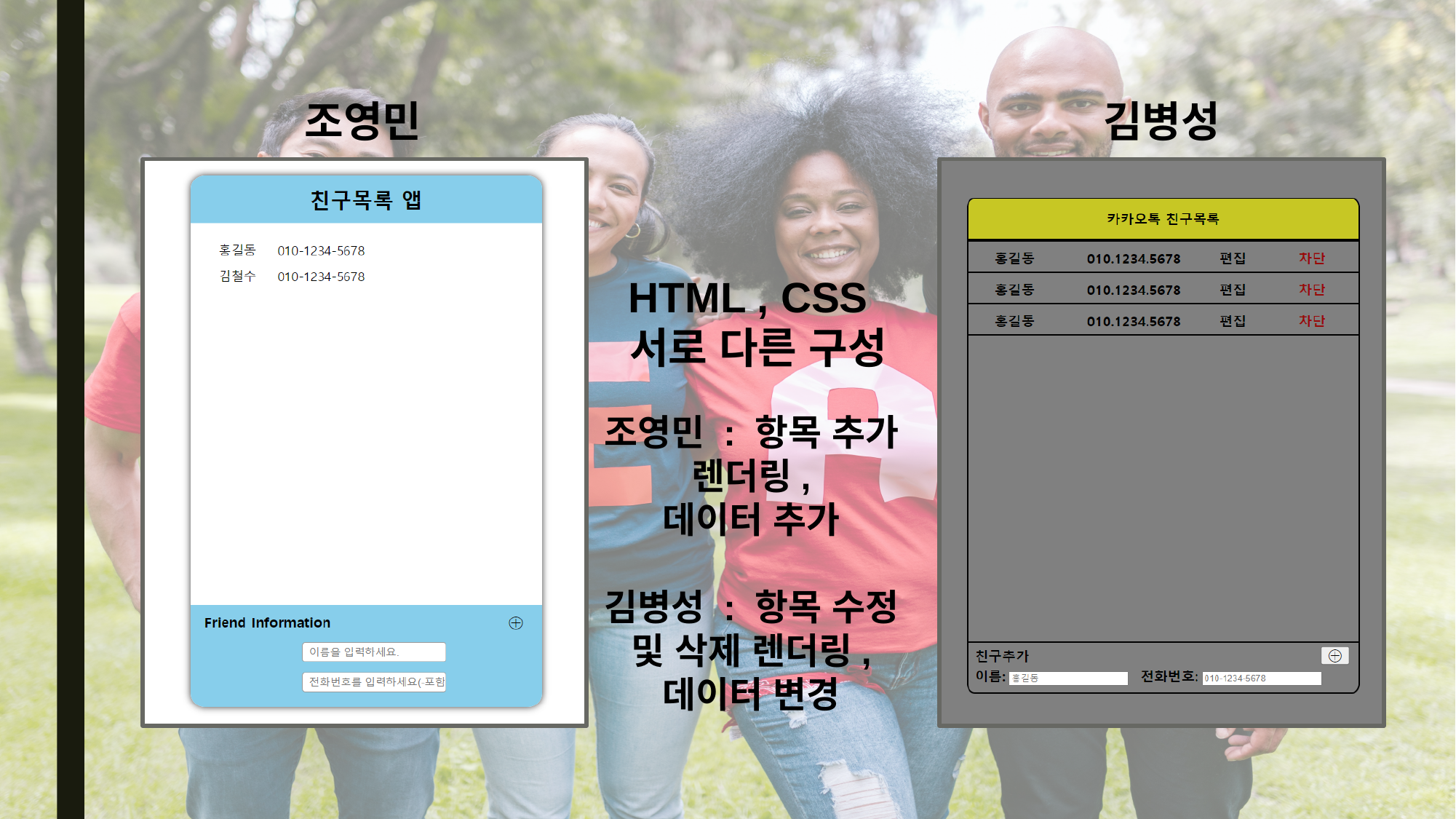

김병성
조영민

HTML , CSS
 서로 다른 구성

조영민 : 항목 추가 렌더링,
데이터 추가

김병성 : 항목 수정 및 삭제 렌더링,
데이터 변경